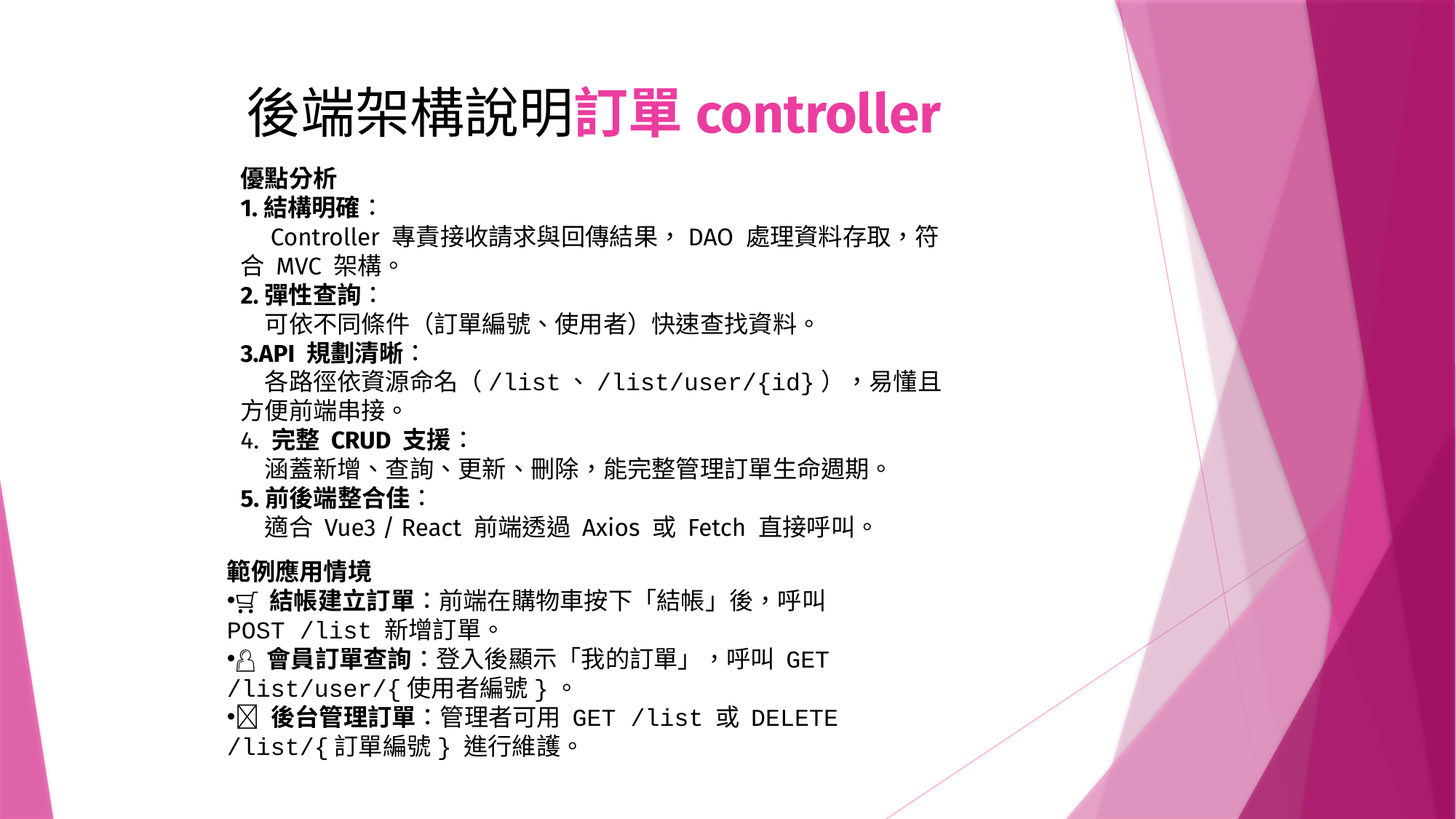

# 後端架構說明訂單controller
優點分析
1.結構明確：
　Controller 專責接收請求與回傳結果，DAO 處理資料存取，符合 MVC 架構。
2.彈性查詢：
　可依不同條件（訂單編號、使用者）快速查找資料。
3.API 規劃清晰：
　各路徑依資源命名（/list、/list/user/{id}），易懂且方便前端串接。
4. 完整 CRUD 支援：
　涵蓋新增、查詢、更新、刪除，能完整管理訂單生命週期。
5.前後端整合佳：
　適合 Vue3 / React 前端透過 Axios 或 Fetch 直接呼叫。
範例應用情境
🛒 結帳建立訂單：前端在購物車按下「結帳」後，呼叫 POST /list 新增訂單。
👤 會員訂單查詢：登入後顯示「我的訂單」，呼叫 GET /list/user/{使用者編號}。
🧾 後台管理訂單：管理者可用 GET /list 或 DELETE /list/{訂單編號} 進行維護。